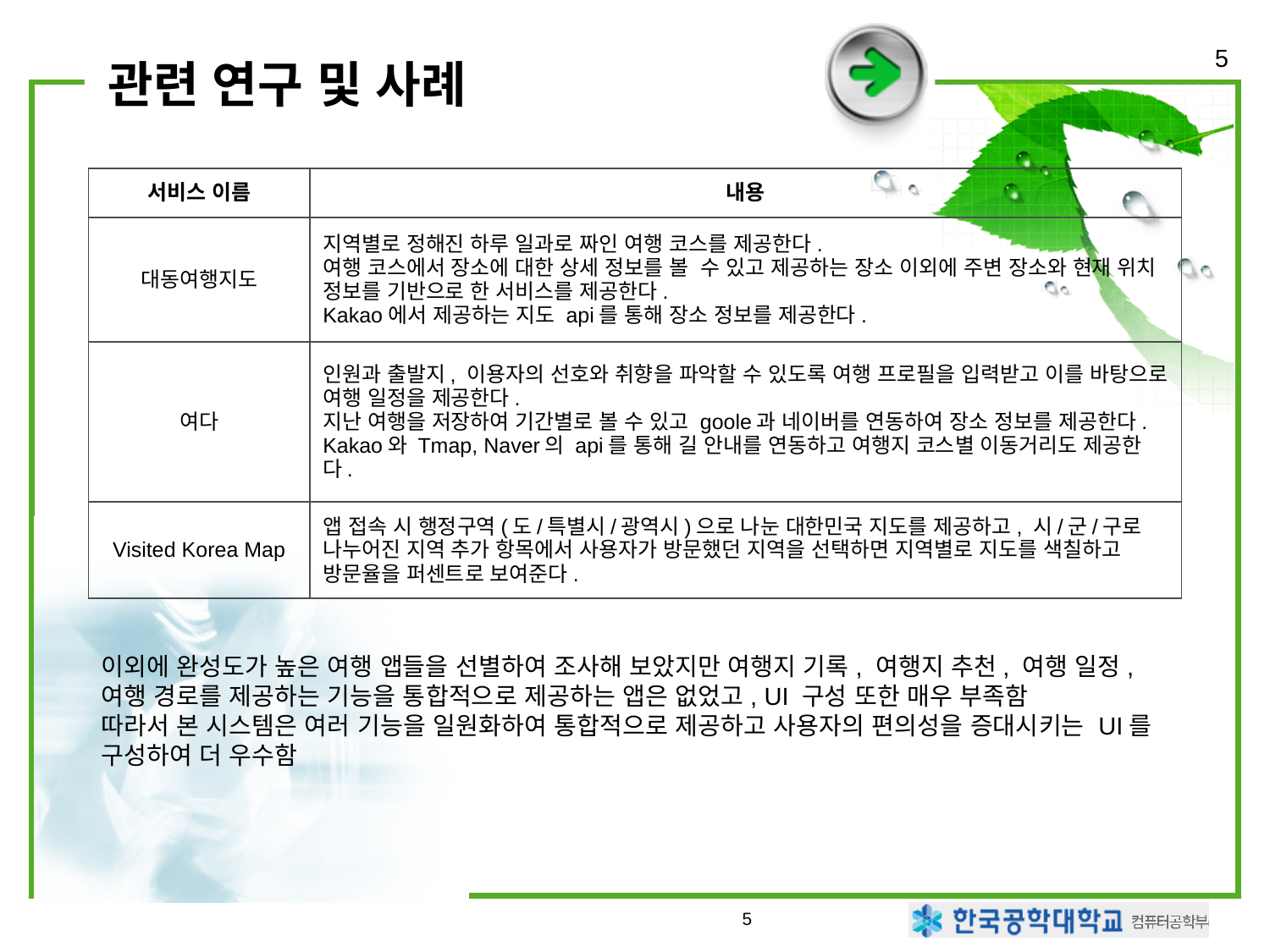

5
# 관련 연구 및 사례
| 서비스 이름 | 내용 |
| --- | --- |
| 대동여행지도 | 지역별로 정해진 하루 일과로 짜인 여행 코스를 제공한다. 여행 코스에서 장소에 대한 상세 정보를 볼 수 있고 제공하는 장소 이외에 주변 장소와 현재 위치 정보를 기반으로 한 서비스를 제공한다. Kakao에서 제공하는 지도 api를 통해 장소 정보를 제공한다. |
| 여다 | 인원과 출발지, 이용자의 선호와 취향을 파악할 수 있도록 여행 프로필을 입력받고 이를 바탕으로 여행 일정을 제공한다. 지난 여행을 저장하여 기간별로 볼 수 있고 goole과 네이버를 연동하여 장소 정보를 제공한다. Kakao와 Tmap, Naver의 api를 통해 길 안내를 연동하고 여행지 코스별 이동거리도 제공한다. |
| Visited Korea Map | 앱 접속 시 행정구역(도/특별시/광역시)으로 나눈 대한민국 지도를 제공하고, 시/군/구로 나누어진 지역 추가 항목에서 사용자가 방문했던 지역을 선택하면 지역별로 지도를 색칠하고 방문율을 퍼센트로 보여준다. |
이외에 완성도가 높은 여행 앱들을 선별하여 조사해 보았지만 여행지 기록, 여행지 추천, 여행 일정, 여행 경로를 제공하는 기능을 통합적으로 제공하는 앱은 없었고, UI 구성 또한 매우 부족함
따라서 본 시스템은 여러 기능을 일원화하여 통합적으로 제공하고 사용자의 편의성을 증대시키는 UI를 구성하여 더 우수함